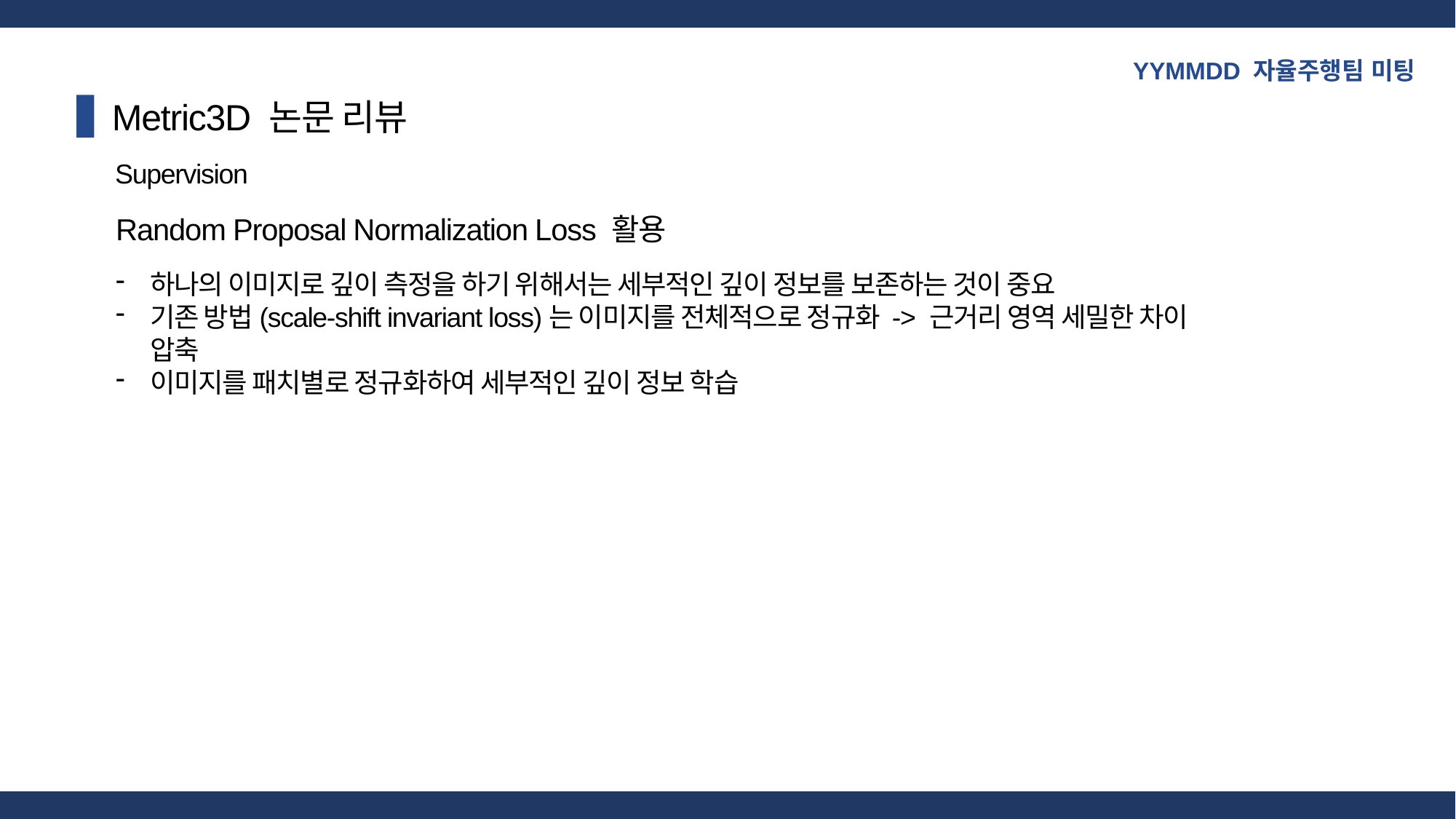

YYMMDD 자율주행팀 미팅
Metric3D 논문 리뷰

Supervision
Random Proposal Normalization Loss 활용
하나의 이미지로 깊이 측정을 하기 위해서는 세부적인 깊이 정보를 보존하는 것이 중요
기존 방법(scale-shift invariant loss)는 이미지를 전체적으로 정규화 -> 근거리 영역 세밀한 차이 압축
이미지를 패치별로 정규화하여 세부적인 깊이 정보 학습